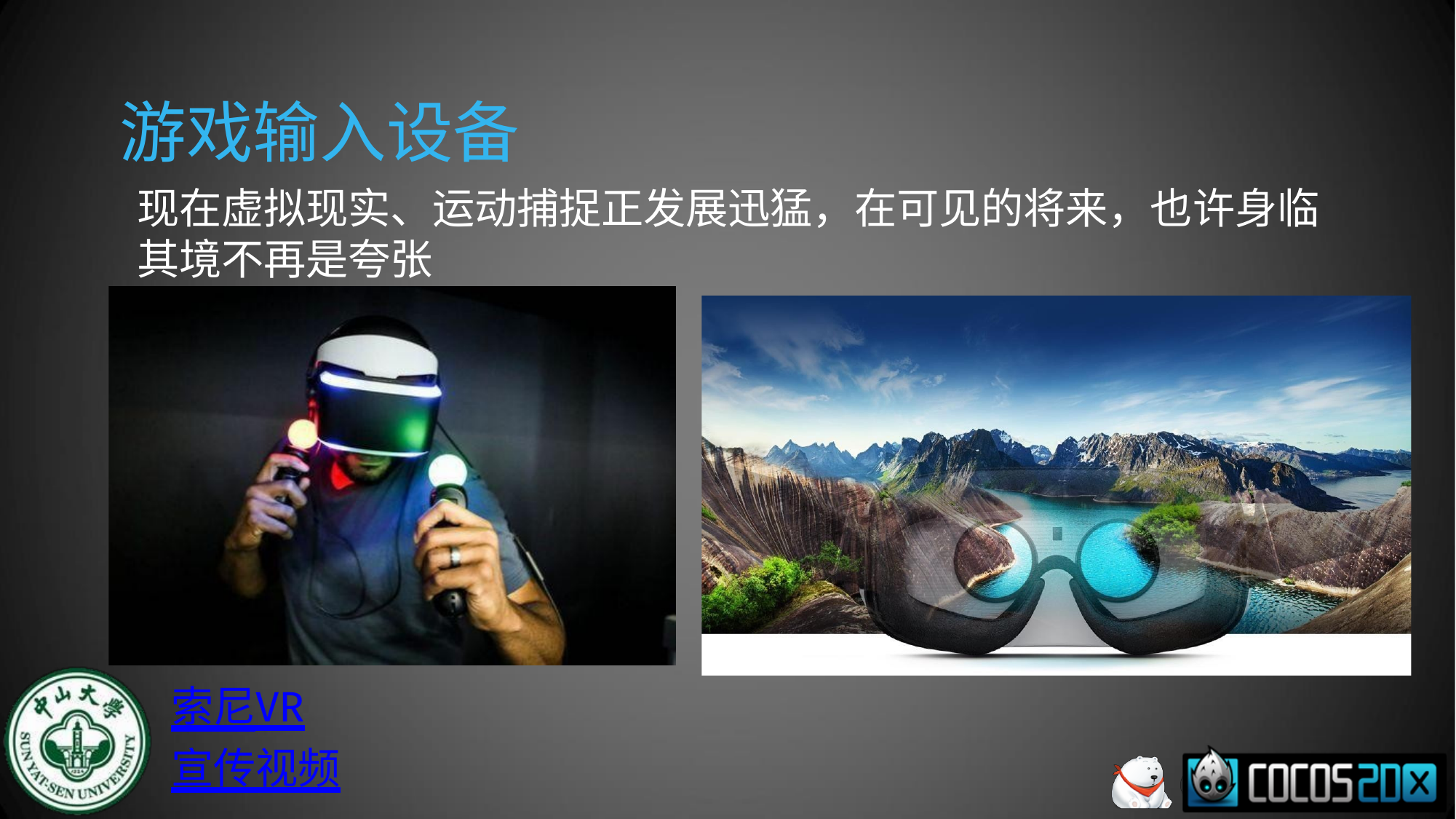

# 游戏输入设备
现在虚拟现实、运动捕捉正发展迅猛，在可见的将来，也许身临 其境不再是夸张

索尼VR宣传视频